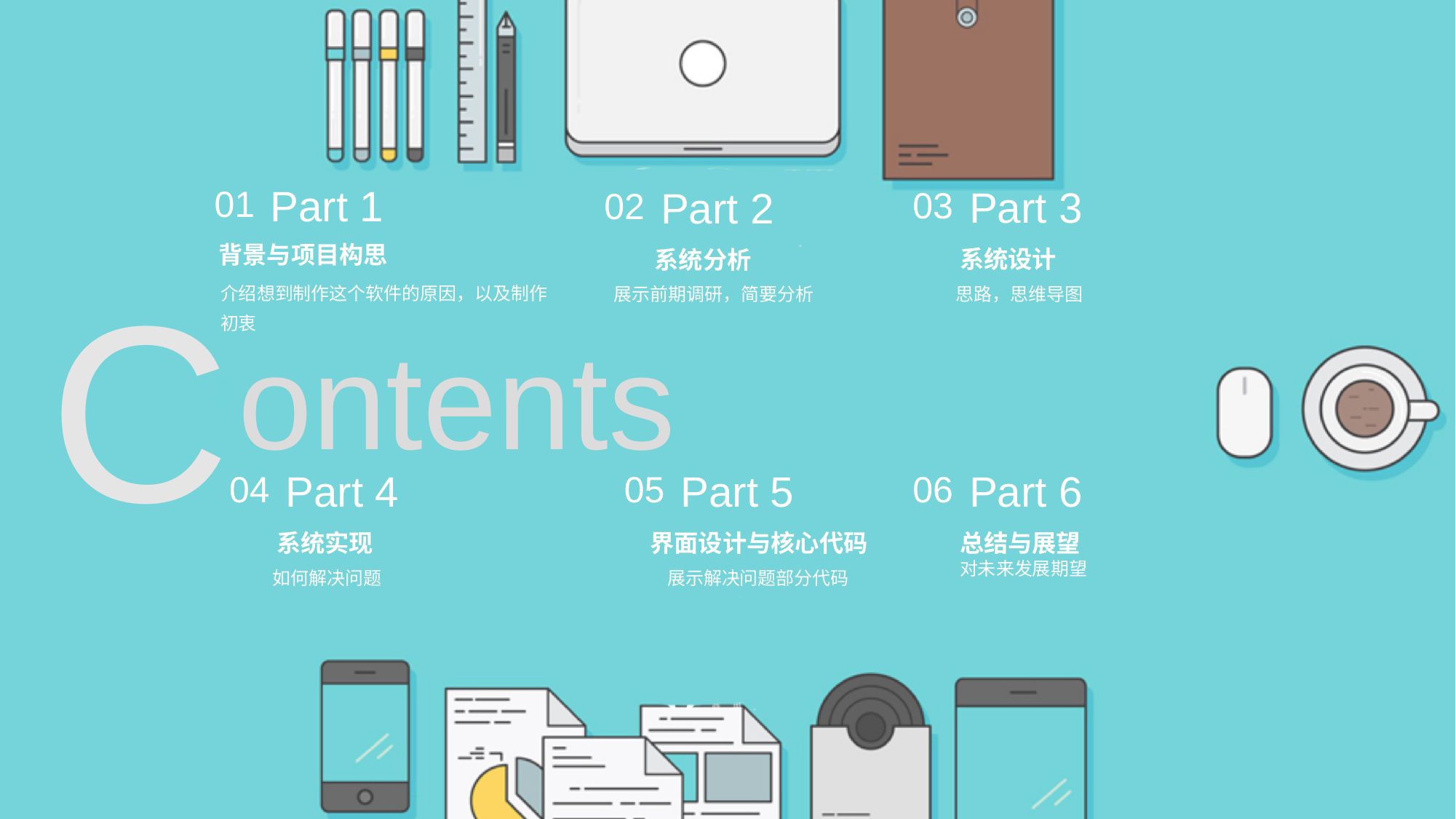

Part 1
背景与项目构思

介绍想到制作这个软件的原因，以及制作
初衷
01
Part 3
系统设计

思路，思维导图
03
Part 2
系统分析

展示前期调研，简要分析
02
C
ontents

Part 5
界面设计与核心代码

展示解决问题部分代码
05
Part 6
总结与展望
对未来发展期望

06
Part 4
系统实现

如何解决问题
04